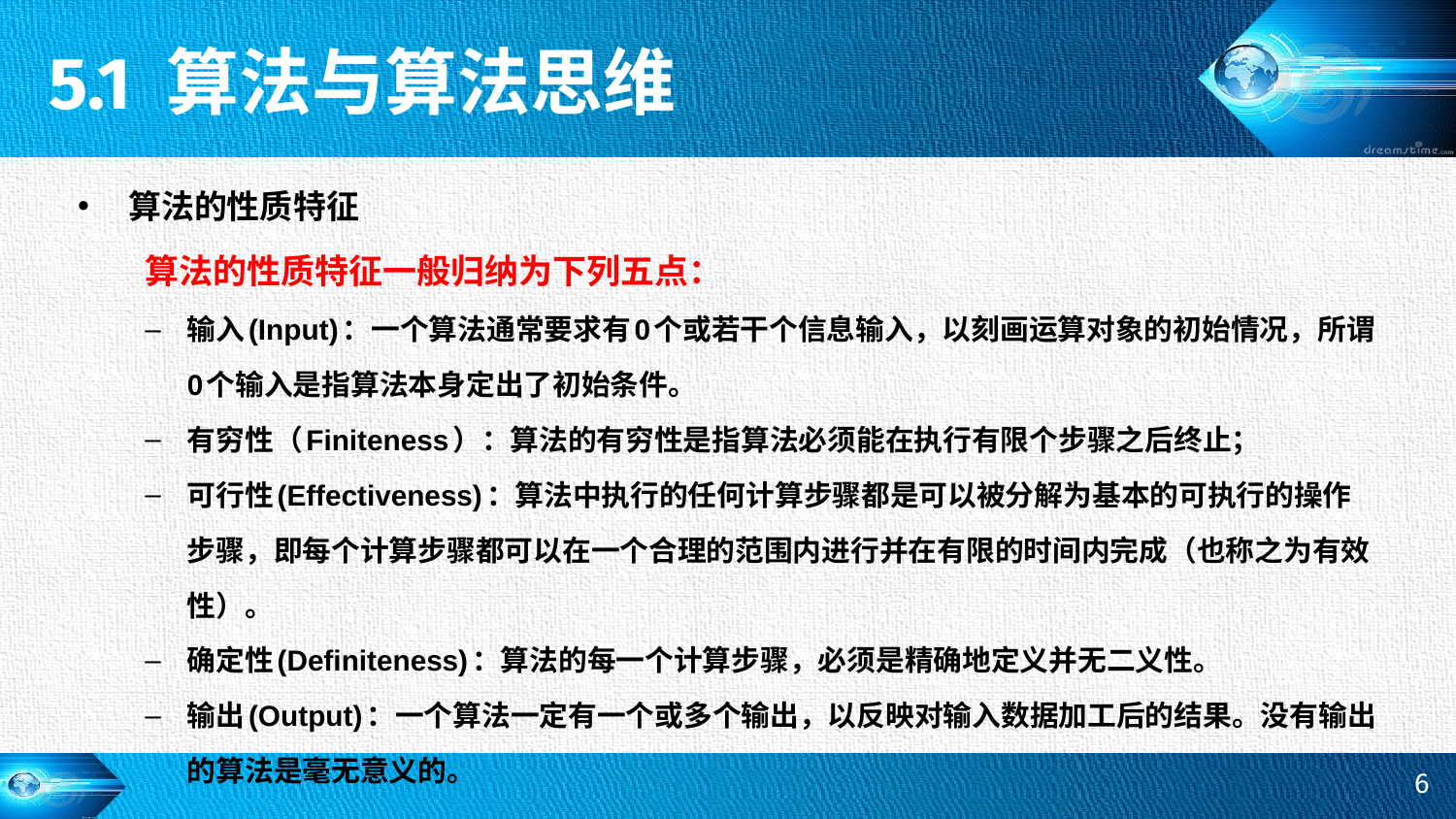

5.1 算法与算法思维
算法的性质特征
算法的性质特征一般归纳为下列五点：
输入(Input)：一个算法通常要求有0个或若干个信息输入，以刻画运算对象的初始情况，所谓0个输入是指算法本身定出了初始条件。
有穷性（Finiteness）：算法的有穷性是指算法必须能在执行有限个步骤之后终止；
可行性(Effectiveness)：算法中执行的任何计算步骤都是可以被分解为基本的可执行的操作步骤，即每个计算步骤都可以在一个合理的范围内进行并在有限的时间内完成（也称之为有效性）。
确定性(Definiteness)：算法的每一个计算步骤，必须是精确地定义并无二义性。
输出(Output)：一个算法一定有一个或多个输出，以反映对输入数据加工后的结果。没有输出的算法是毫无意义的。

6